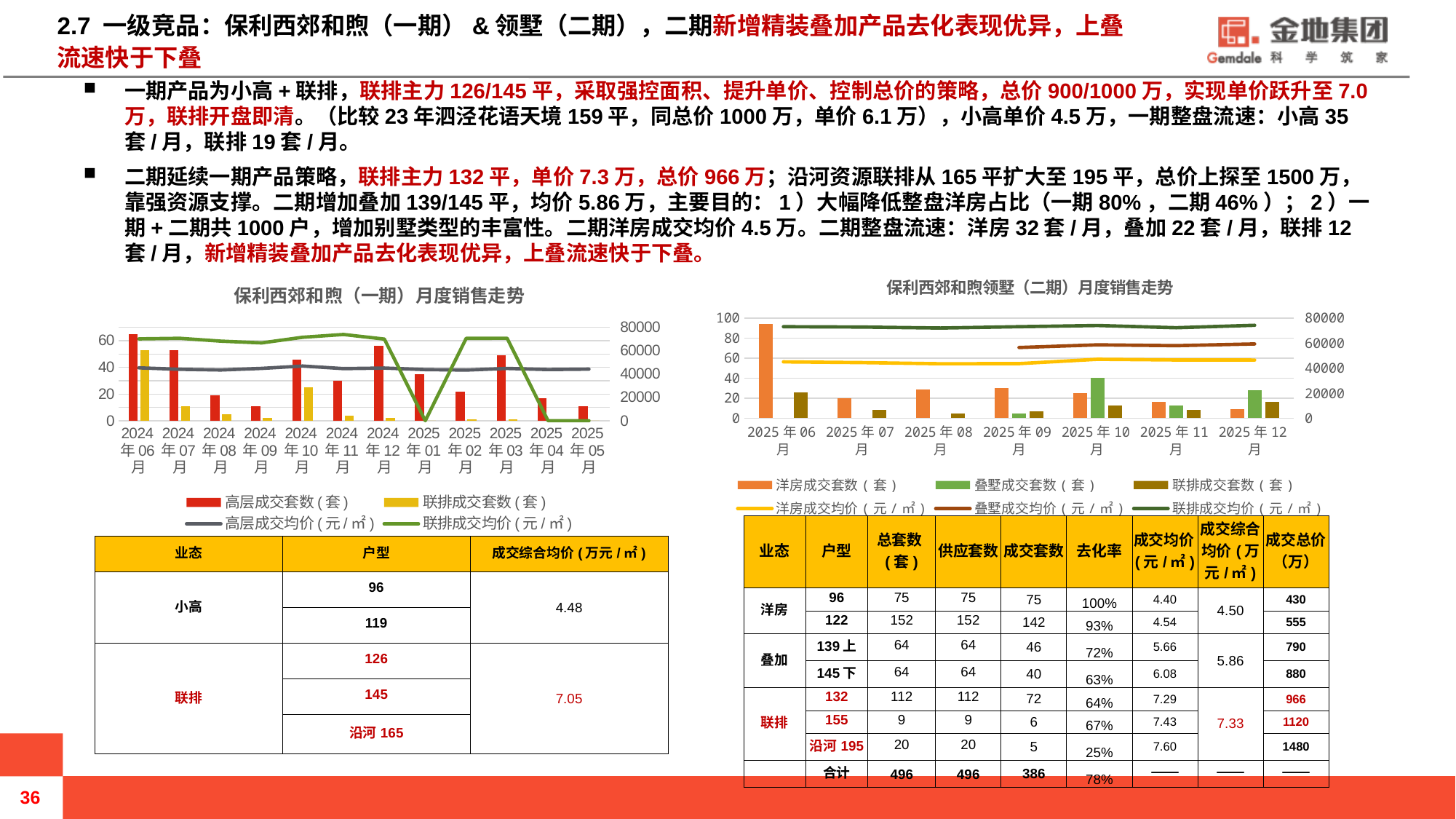

# 2.7 一级竞品：保利西郊和煦（一期）&领墅（二期），二期新增精装叠加产品去化表现优异，上叠流速快于下叠
一期产品为小高+联排，联排主力126/145平，采取强控面积、提升单价、控制总价的策略，总价900/1000万，实现单价跃升至7.0万，联排开盘即清。（比较23年泗泾花语天境159平，同总价1000万，单价6.1万），小高单价4.5万，一期整盘流速：小高35套/月，联排19套/月。
二期延续一期产品策略，联排主力132平，单价7.3万，总价966万；沿河资源联排从165平扩大至195平，总价上探至1500万，靠强资源支撑。二期增加叠加139/145平，均价5.86万，主要目的：1）大幅降低整盘洋房占比（一期80%，二期46%）；2）一期+二期共1000户，增加别墅类型的丰富性。二期洋房成交均价4.5万。二期整盘流速：洋房32套/月，叠加22套/月，联排12套/月，新增精装叠加产品去化表现优异，上叠流速快于下叠。

### Chart: 保利西郊和煦领墅（二期）月度销售走势

| Category | 洋房成交套数(套) | 叠墅成交套数(套) | 联排成交套数(套) | 洋房成交均价(元/㎡) | 叠墅成交均价(元/㎡) | 联排成交均价(元/㎡) |
|---|---|---|---|---|---|---|
| 2025年06月 | 94.0 | None | 26.0 | 45008.0 | None | 73093.0 |
| 2025年07月 | 20.0 | None | 8.0 | 44439.0 | None | 72810.0 |
| 2025年08月 | 29.0 | None | 5.0 | 43501.0 | None | 72024.0 |
| 2025年09月 | 30.0 | 5.0 | 7.0 | 43587.0 | 56480.0 | 73080.0 |
| 2025年10月 | 25.0 | 40.0 | 13.0 | 47081.0 | 58610.0 | 74031.0 |
| 2025年11月 | 16.0 | 13.0 | 8.0 | 46529.0 | 57942.0 | 72255.0 |
| 2025年12月 | 9.0 | 28.0 | 16.0 | 46450.0 | 59313.0 | 74224.0 |

### Chart: 保利西郊和煦（一期）月度销售走势

| Category | 高层成交套数(套) | 联排成交套数(套) | 高层成交均价(元/㎡) | 联排成交均价(元/㎡) |
|---|---|---|---|---|
| 2024年06月 | 65.0 | 53.0 | 45306.0 | 70140.0 |
| 2024年07月 | 53.0 | 11.0 | 44059.0 | 70632.0 |
| 2024年08月 | 19.0 | 5.0 | 43476.0 | 68199.0 |
| 2024年09月 | 11.0 | 2.0 | 44857.0 | 66674.0 |
| 2024年10月 | 46.0 | 25.0 | 46868.0 | 71527.0 |
| 2024年11月 | 30.0 | 4.0 | 44676.0 | 73892.0 |
| 2024年12月 | 56.0 | 2.0 | 45155.0 | 69956.0 |
| 2025年01月 | 35.0 | 0.0 | 43794.0 | 0.0 |
| 2025年02月 | 22.0 | 1.0 | 43409.0 | 70608.0 |
| 2025年03月 | 49.0 | 1.0 | 44814.0 | 70654.0 |
| 2025年04月 | 17.0 | 0.0 | 43858.0 | 0.0 |
| 2025年05月 | 11.0 | 0.0 | 44219.0 | 0.0 |
| 业态 | 户型 | 总套数(套) | 供应套数 | 成交套数 | 去化率 | 成交均价(元/㎡) | 成交综合均价(万元/㎡) | 成交总价（万） |
| --- | --- | --- | --- | --- | --- | --- | --- | --- |
| 洋房 | 96 | 75 | 75 | 75 | 100% | 4.40 | 4.50 | 430 |
|  | 122 | 152 | 152 | 142 | 93% | 4.54 |  | 555 |
| 叠加 | 139上 | 64 | 64 | 46 | 72% | 5.66 | 5.86 | 790 |
|  | 145下 | 64 | 64 | 40 | 63% | 6.08 |  | 880 |
| 联排 | 132 | 112 | 112 | 72 | 64% | 7.29 | 7.33 | 966 |
|  | 155 | 9 | 9 | 6 | 67% | 7.43 |  | 1120 |
|  | 沿河195 | 20 | 20 | 5 | 25% | 7.60 |  | 1480 |
|  | 合计 | 496 | 496 | 386 | 78% | —— | —— | —— |
| 业态 | 户型 | 成交综合均价(万元/㎡) |
| --- | --- | --- |
| 小高 | 96 | 4.48 |
|  | 119 |  |
| 联排 | 126 | 7.05 |
|  | 145 |  |
|  | 沿河165 |  |